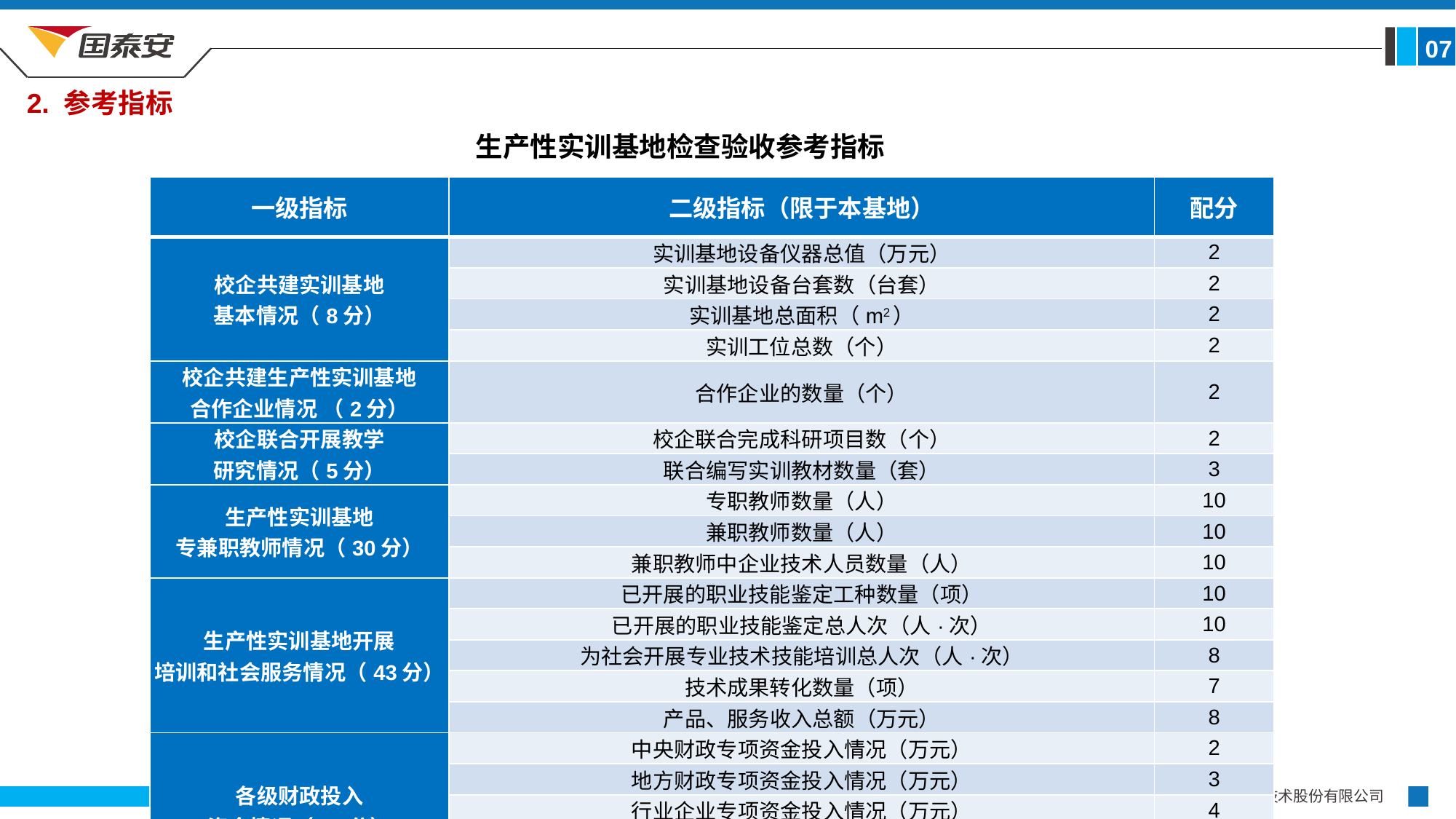

07
2. 参考指标
生产性实训基地检查验收参考指标
| 一级指标 | 二级指标（限于本基地） | 配分 |
| --- | --- | --- |
| 校企共建实训基地 基本情况（8分） | 实训基地设备仪器总值（万元） | 2 |
|  | 实训基地设备台套数（台套） | 2 |
|  | 实训基地总面积（m2） | 2 |
|  | 实训工位总数（个） | 2 |
| 校企共建生产性实训基地 合作企业情况 （2分） | 合作企业的数量（个） | 2 |
| 校企联合开展教学 研究情况（5分） | 校企联合完成科研项目数（个） | 2 |
|  | 联合编写实训教材数量（套） | 3 |
| 生产性实训基地 专兼职教师情况（30分） | 专职教师数量（人） | 10 |
|  | 兼职教师数量（人） | 10 |
|  | 兼职教师中企业技术人员数量（人） | 10 |
| 生产性实训基地开展 培训和社会服务情况（43分） | 已开展的职业技能鉴定工种数量（项） | 10 |
|  | 已开展的职业技能鉴定总人次（人·次） | 10 |
|  | 为社会开展专业技术技能培训总人次（人·次） | 8 |
|  | 技术成果转化数量（项） | 7 |
|  | 产品、服务收入总额（万元） | 8 |
| 各级财政投入 资金情况（12分） | 中央财政专项资金投入情况（万元） | 2 |
|  | 地方财政专项资金投入情况（万元） | 3 |
|  | 行业企业专项资金投入情况（万元） | 4 |
|  | 其他资金投入情况（万元） | 1 |
|  | 学校自筹资金投入情况（万元） | 2 |